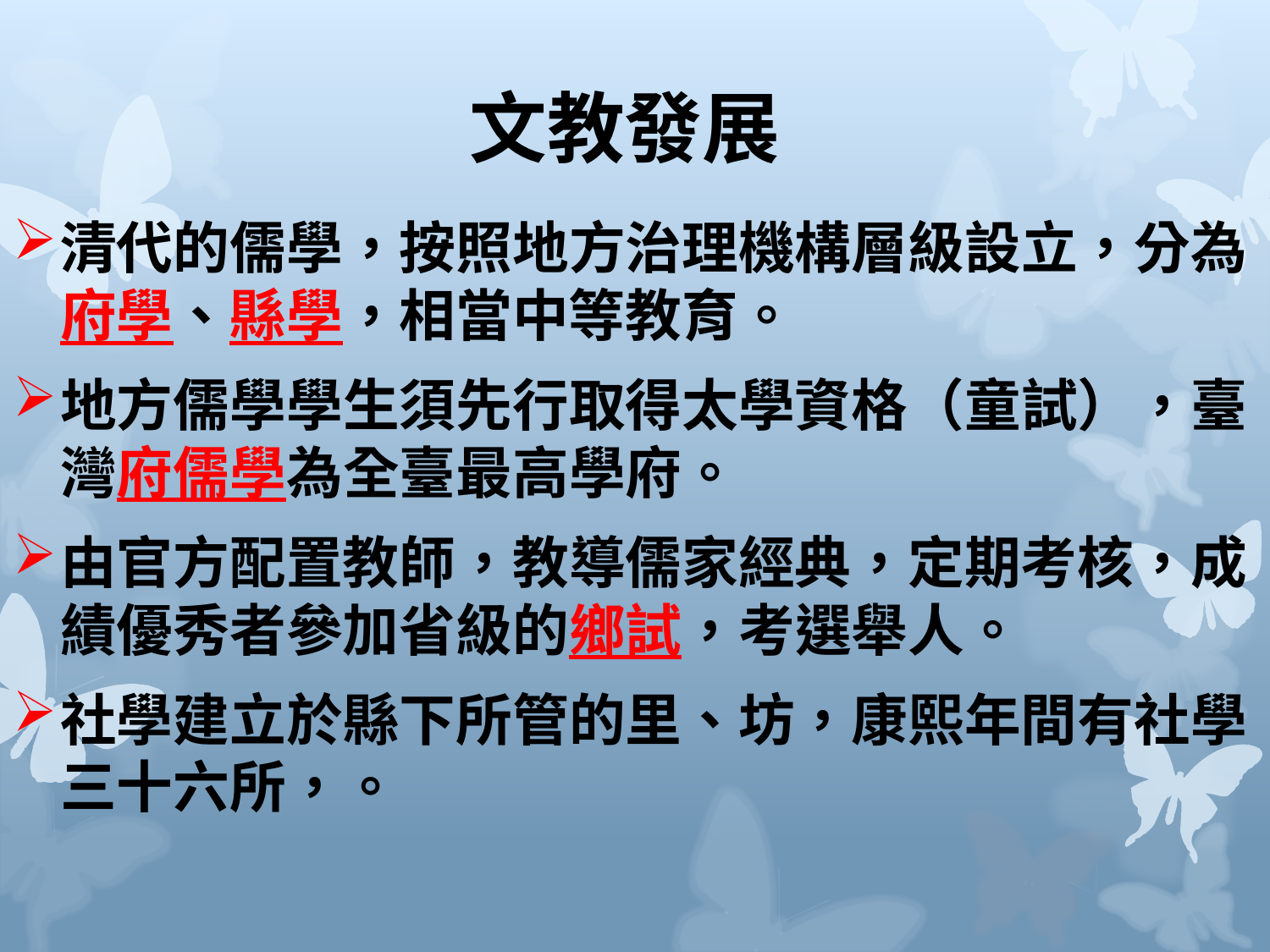

# 文教發展
清代的儒學，按照地方治理機構層級設立，分為府學、縣學，相當中等教育。
地方儒學學生須先行取得太學資格（童試），臺灣府儒學為全臺最高學府。
由官方配置教師，教導儒家經典，定期考核，成績優秀者參加省級的鄉試，考選舉人。
社學建立於縣下所管的里、坊，康熙年間有社學三十六所，。